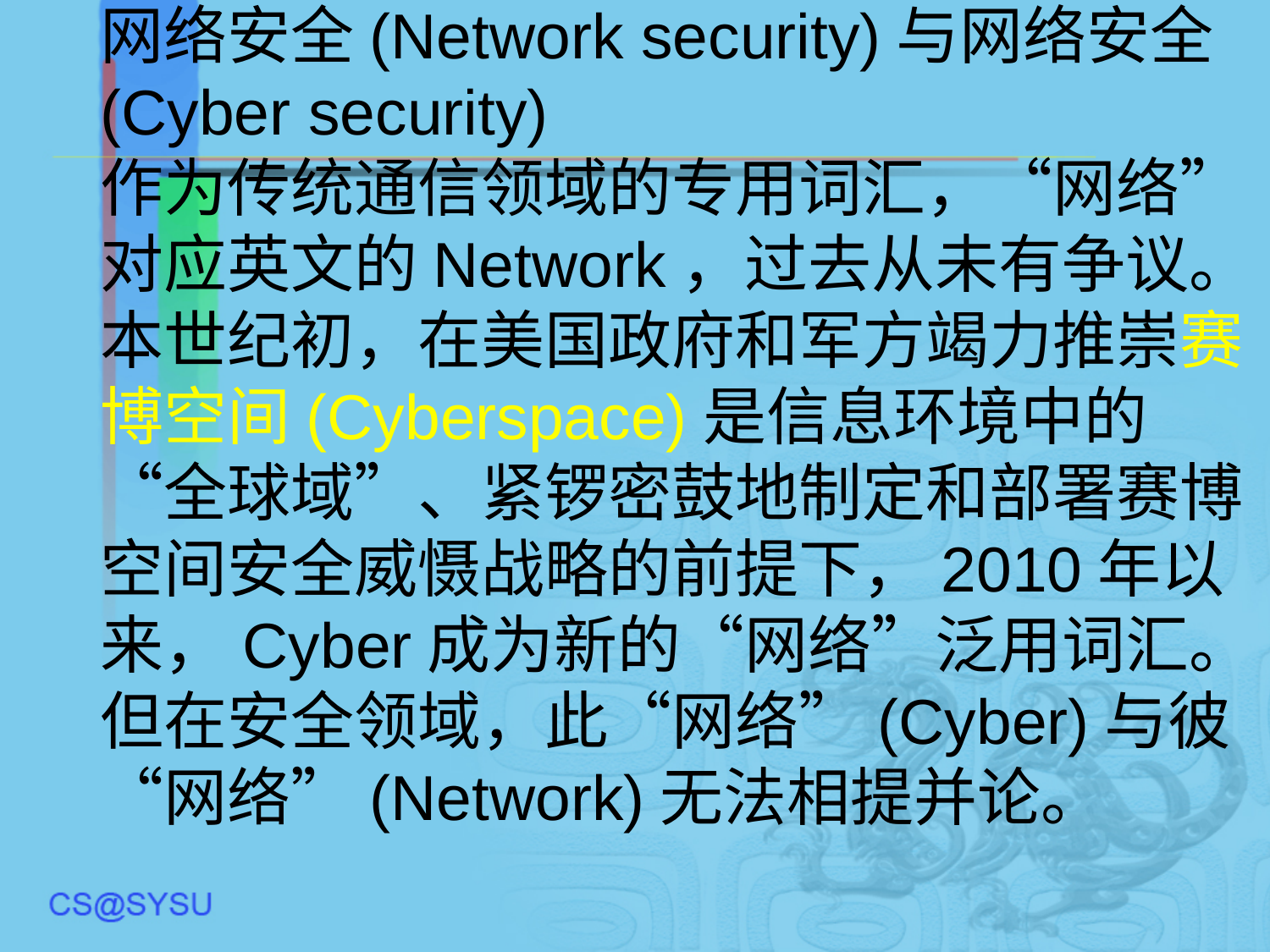

网络安全(Network security)与网络安全(Cyber security)
作为传统通信领域的专用词汇，“网络”对应英文的Network，过去从未有争议。本世纪初，在美国政府和军方竭力推崇赛博空间(Cyberspace)是信息环境中的“全球域”、紧锣密鼓地制定和部署赛博空间安全威慑战略的前提下，2010年以来，Cyber成为新的“网络”泛用词汇。但在安全领域，此“网络”(Cyber)与彼“网络”(Network)无法相提并论。
25